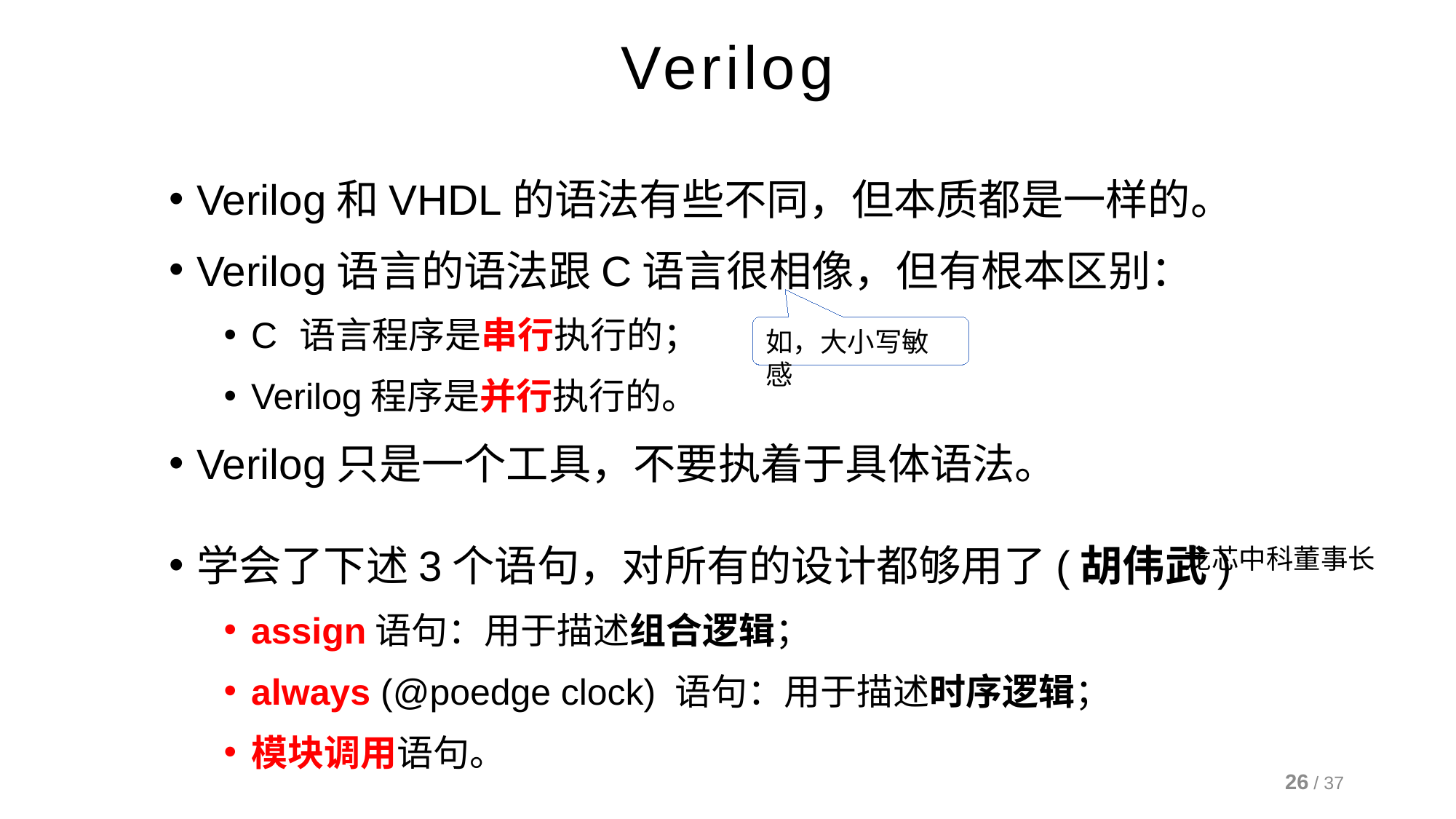

# Verilog
Verilog和VHDL的语法有些不同，但本质都是一样的。
Verilog语言的语法跟C语言很相像，但有根本区别：
C  语言程序是串行执行的；
Verilog程序是并行执行的。
Verilog只是一个工具，不要执着于具体语法。
学会了下述3个语句，对所有的设计都够用了(胡伟武)
assign语句：用于描述组合逻辑；
always (@poedge clock) 语句：用于描述时序逻辑；
模块调用语句。
如，大小写敏感
龙芯中科董事长
26 / 37